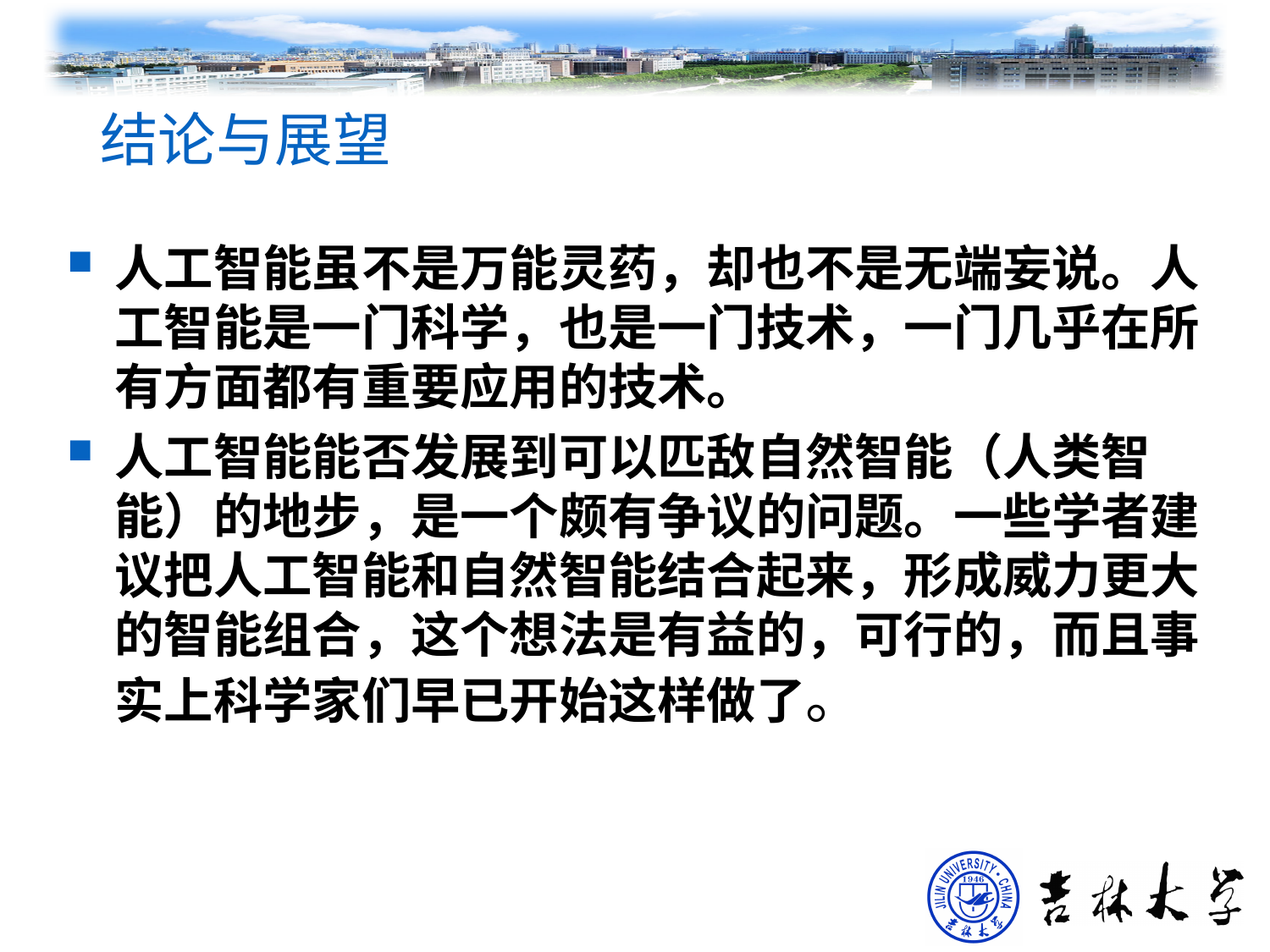

# 结论与展望
人工智能虽不是万能灵药，却也不是无端妄说。人工智能是一门科学，也是一门技术，一门几乎在所有方面都有重要应用的技术。
人工智能能否发展到可以匹敌自然智能（人类智能）的地步，是一个颇有争议的问题。一些学者建议把人工智能和自然智能结合起来，形成威力更大的智能组合，这个想法是有益的，可行的，而且事实上科学家们早已开始这样做了。